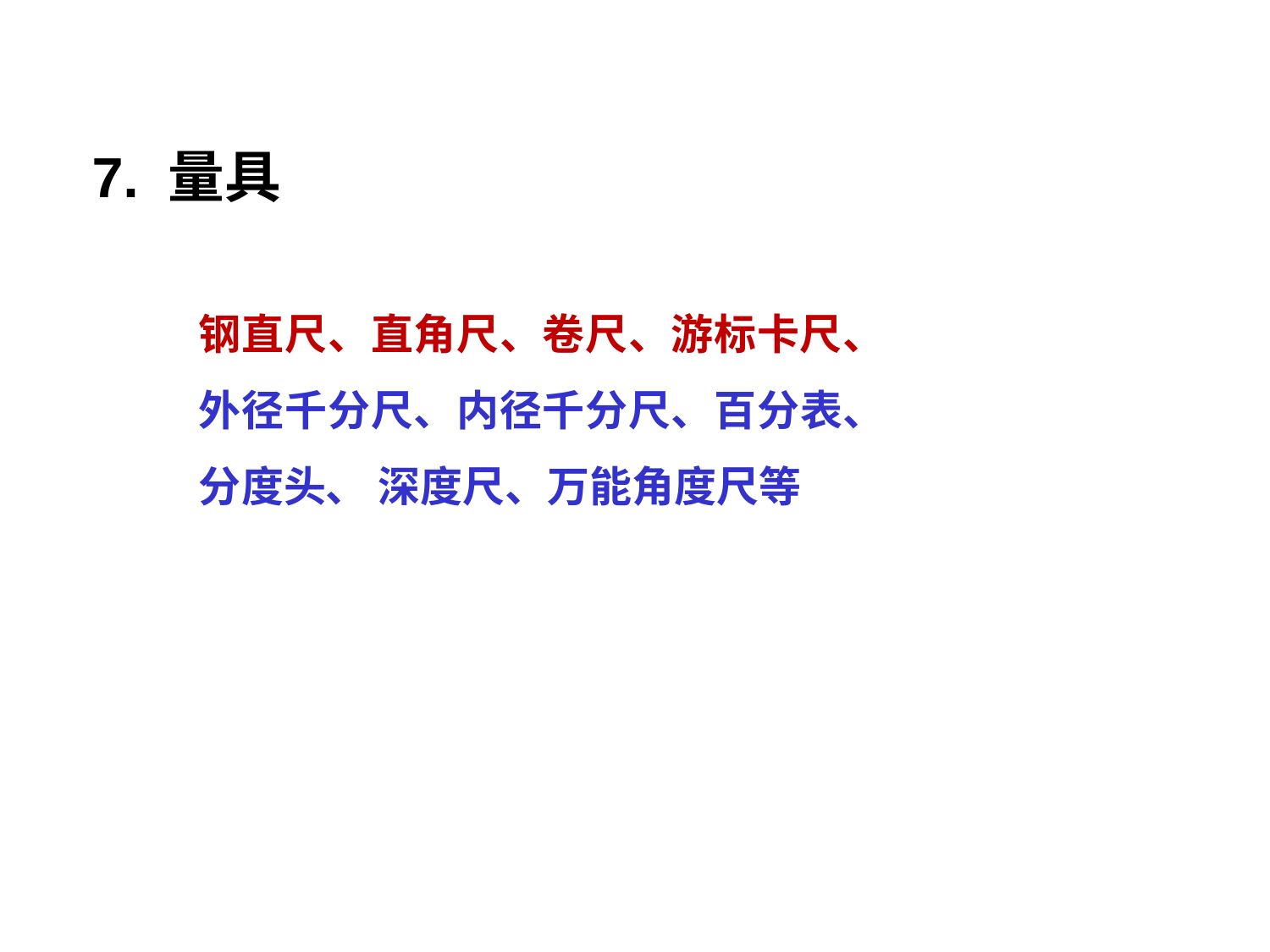

7. 量具
钢直尺、直角尺、卷尺、游标卡尺、外径千分尺、内径千分尺、百分表、分度头、 深度尺、万能角度尺等